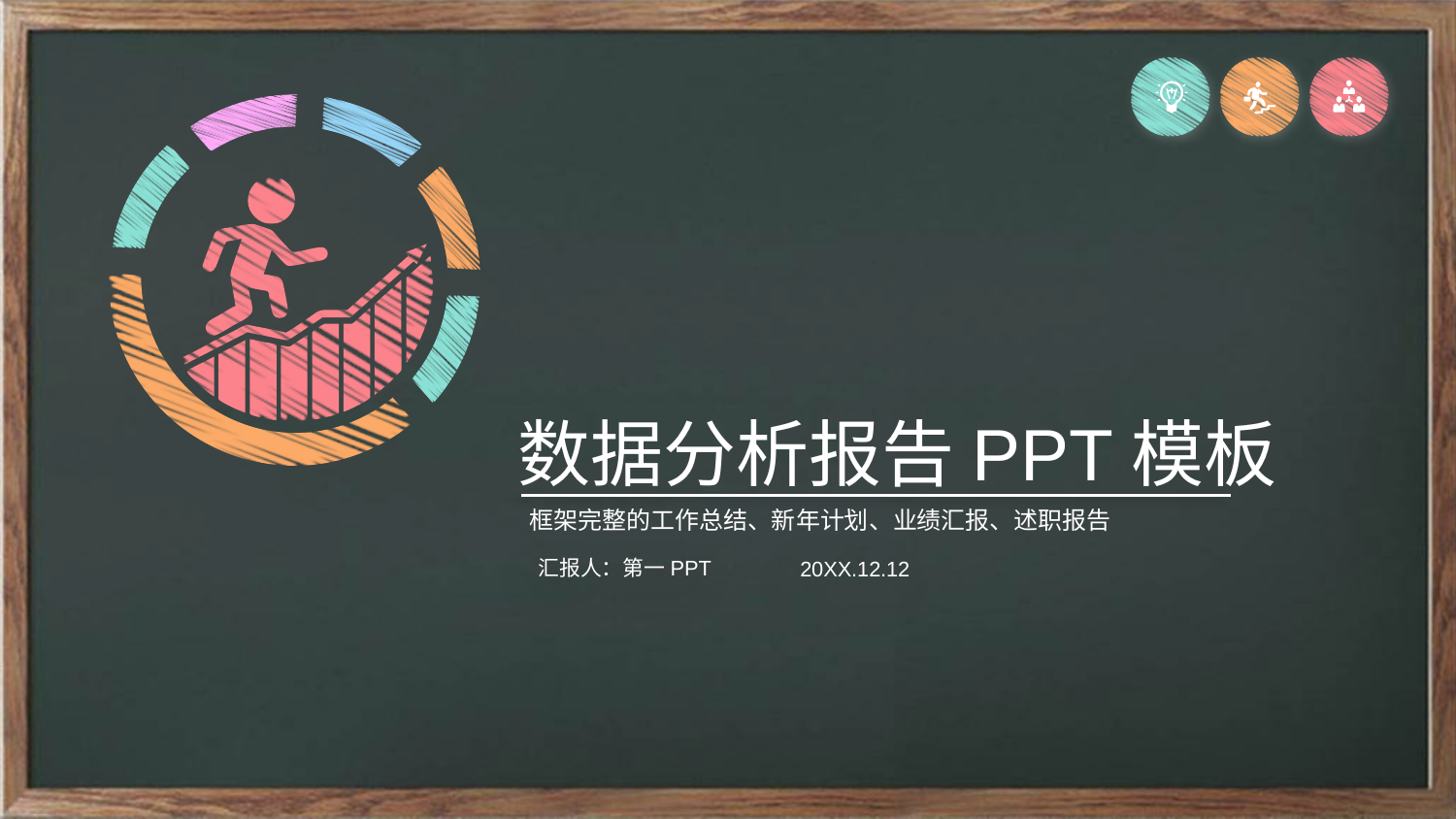

数据分析报告PPT模板
框架完整的工作总结、新年计划、业绩汇报、述职报告
汇报人：第一PPT
20XX.12.12